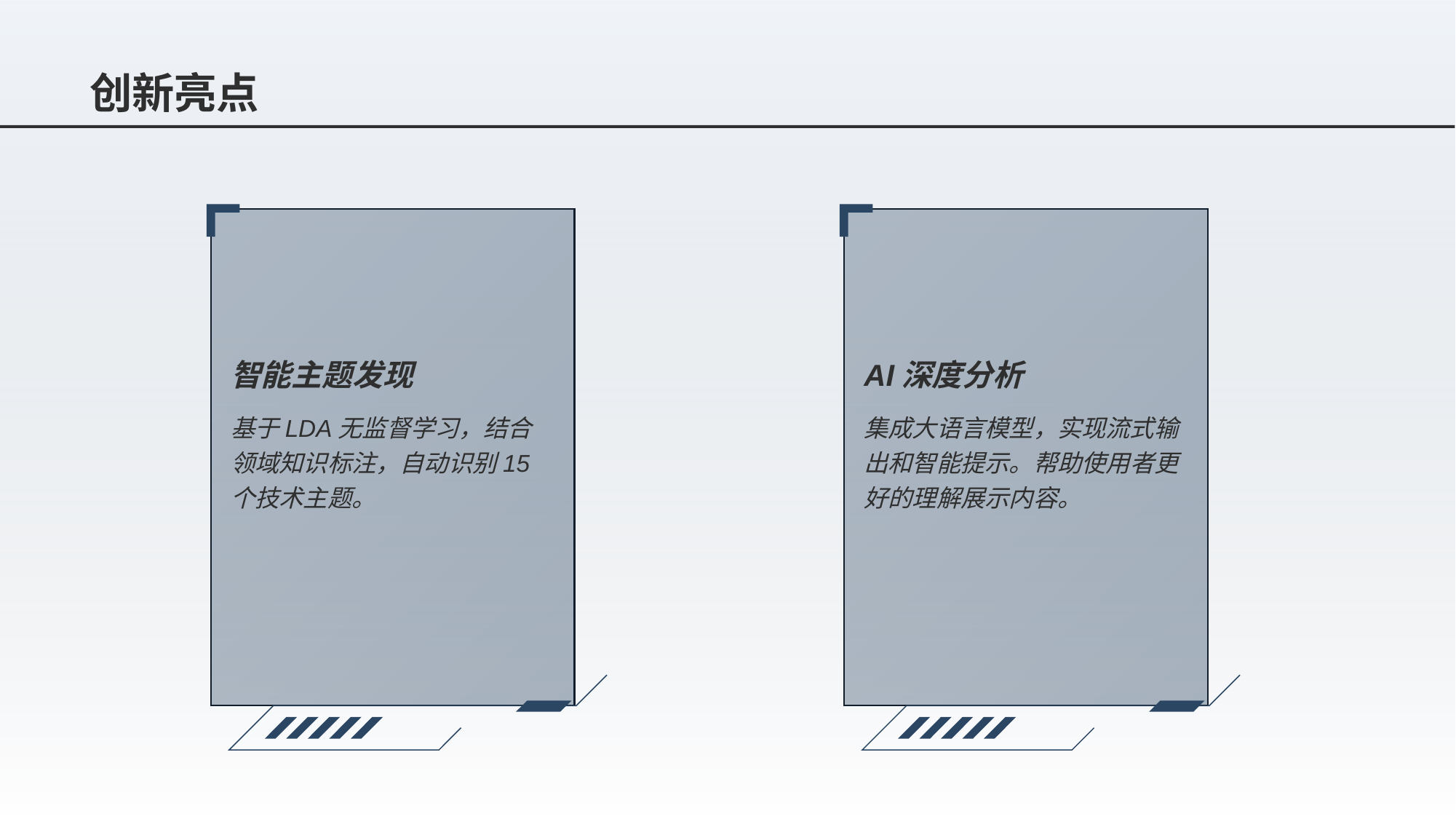

# 创新亮点

智能主题发现
基于LDA无监督学习，结合领域知识标注，自动识别15个技术主题。

AI深度分析
集成大语言模型，实现流式输出和智能提示。帮助使用者更好的理解展示内容。